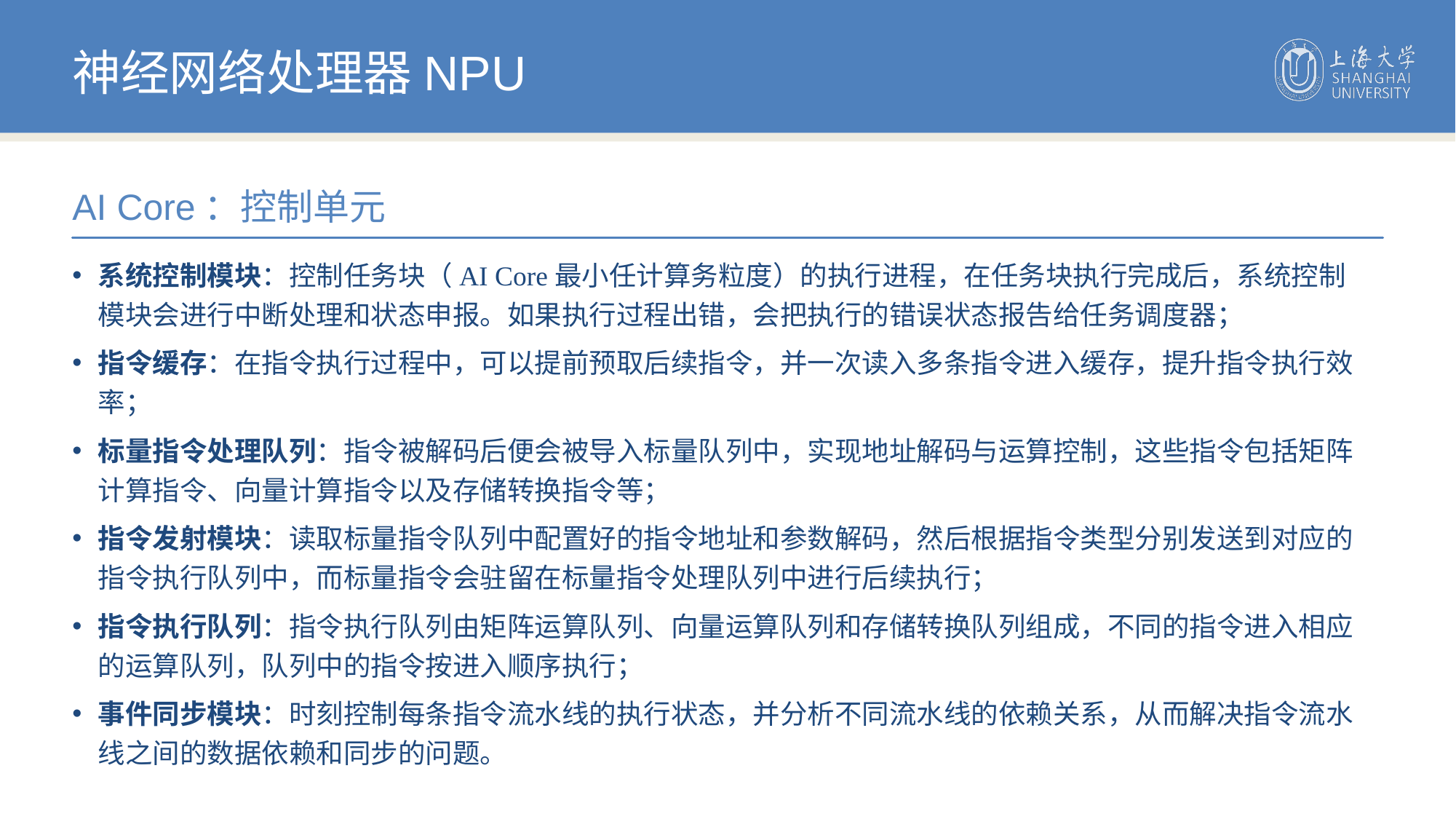

神经网络处理器NPU
AI Core：控制单元
系统控制模块：控制任务块（AI Core最小任计算务粒度）的执行进程，在任务块执行完成后，系统控制模块会进行中断处理和状态申报。如果执行过程出错，会把执行的错误状态报告给任务调度器；
指令缓存：在指令执行过程中，可以提前预取后续指令，并一次读入多条指令进入缓存，提升指令执行效率；
标量指令处理队列：指令被解码后便会被导入标量队列中，实现地址解码与运算控制，这些指令包括矩阵计算指令、向量计算指令以及存储转换指令等；
指令发射模块：读取标量指令队列中配置好的指令地址和参数解码，然后根据指令类型分别发送到对应的指令执行队列中，而标量指令会驻留在标量指令处理队列中进行后续执行；
指令执行队列：指令执行队列由矩阵运算队列、向量运算队列和存储转换队列组成，不同的指令进入相应的运算队列，队列中的指令按进入顺序执行；
事件同步模块：时刻控制每条指令流水线的执行状态，并分析不同流水线的依赖关系，从而解决指令流水线之间的数据依赖和同步的问题。